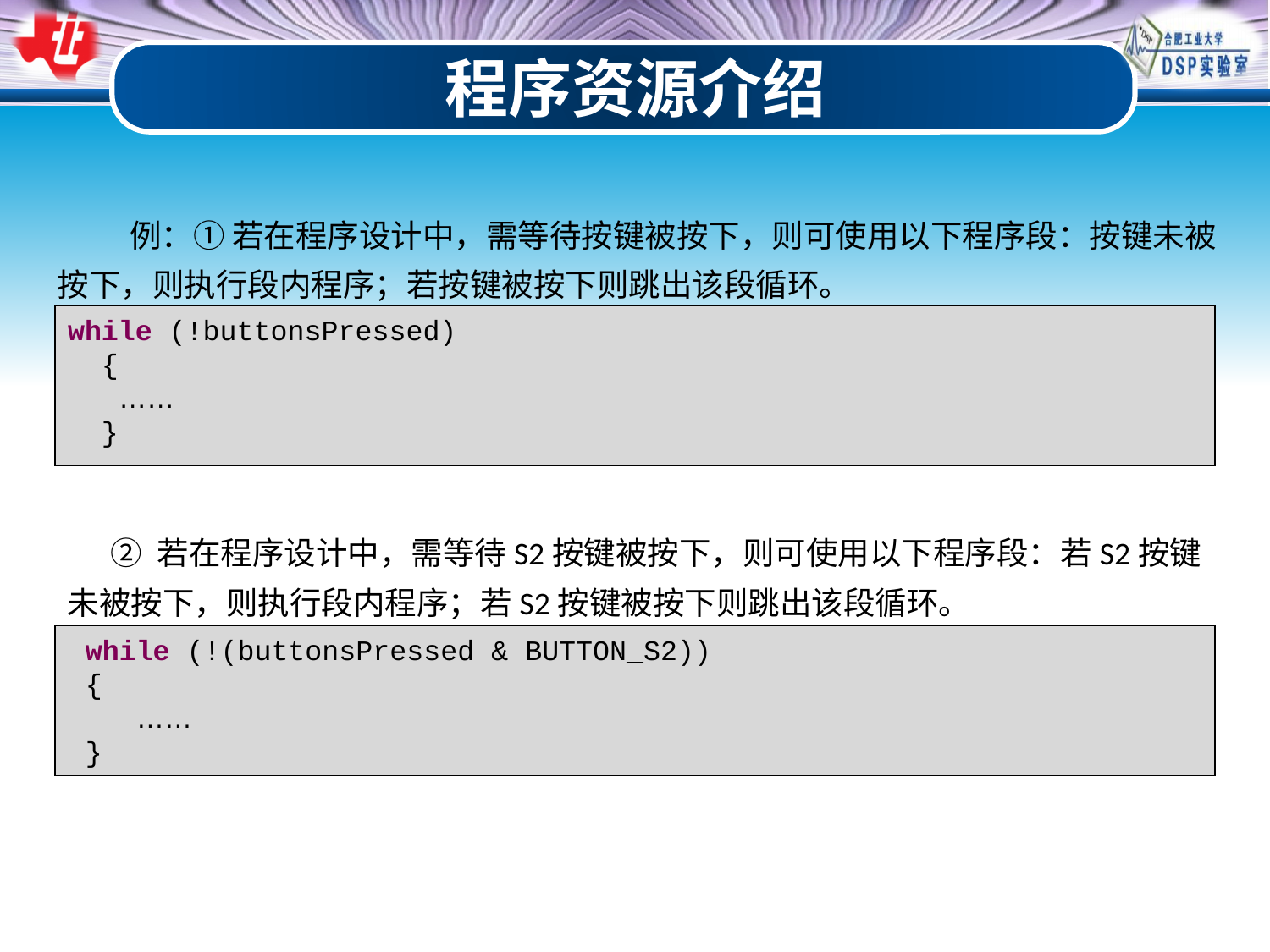

程序资源介绍
         例：① 若在程序设计中，需等待按键被按下，则可使用以下程序段：按键未被按下，则执行段内程序；若按键被按下则跳出该段循环。
while (!buttonsPressed)
  {
   ……
  }
      ② 若在程序设计中，需等待S2按键被按下，则可使用以下程序段：若S2按键未被按下，则执行段内程序；若S2按键被按下则跳出该段循环。
while (!(buttonsPressed & BUTTON_S2))
{
   ……
}